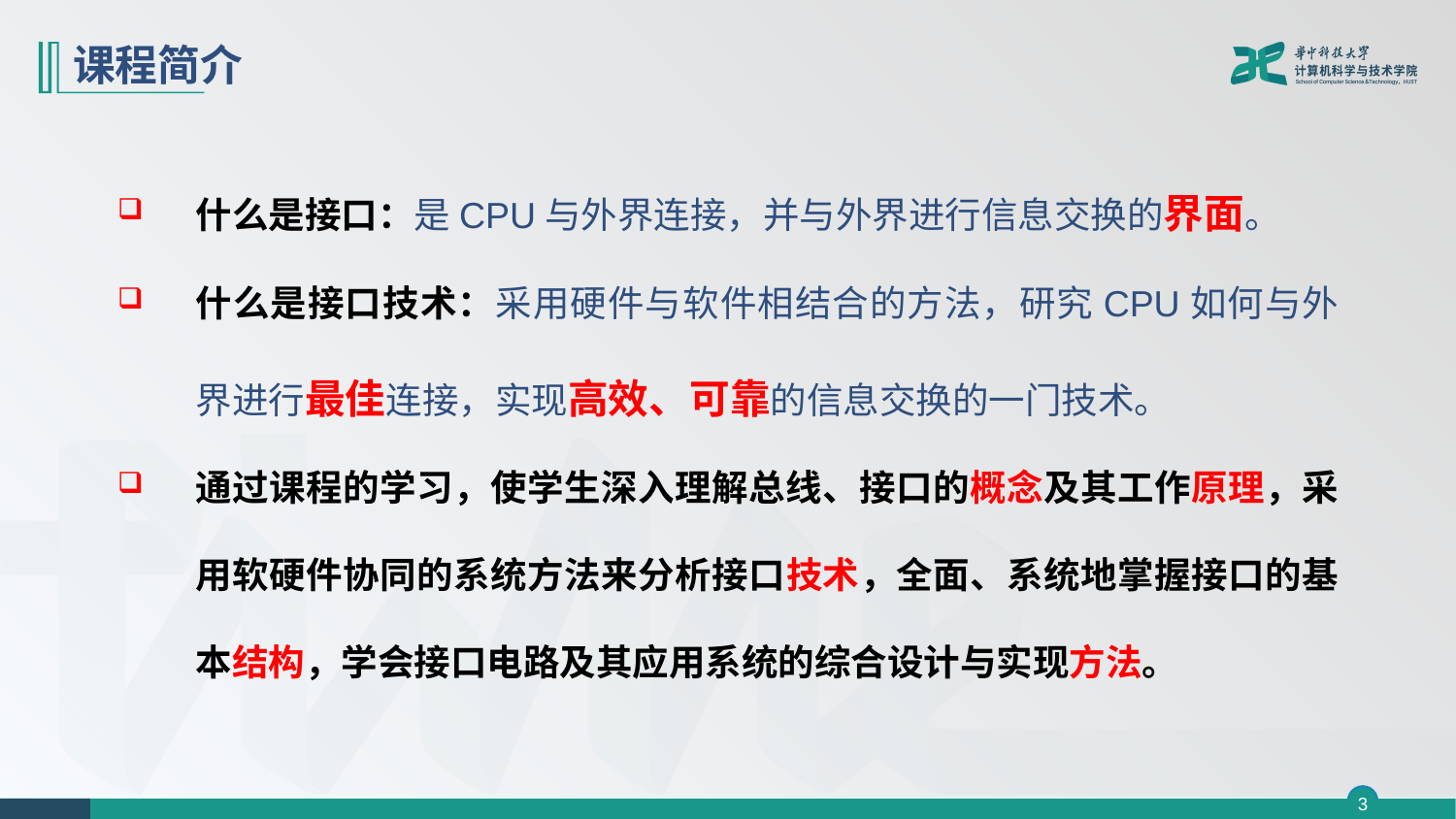

# 课程简介
什么是接口：是CPU与外界连接，并与外界进行信息交换的界面。
什么是接口技术：采用硬件与软件相结合的方法，研究CPU如何与外界进行最佳连接，实现高效、可靠的信息交换的一门技术。
通过课程的学习，使学生深入理解总线、接口的概念及其工作原理，采用软硬件协同的系统方法来分析接口技术，全面、系统地掌握接口的基本结构，学会接口电路及其应用系统的综合设计与实现方法。